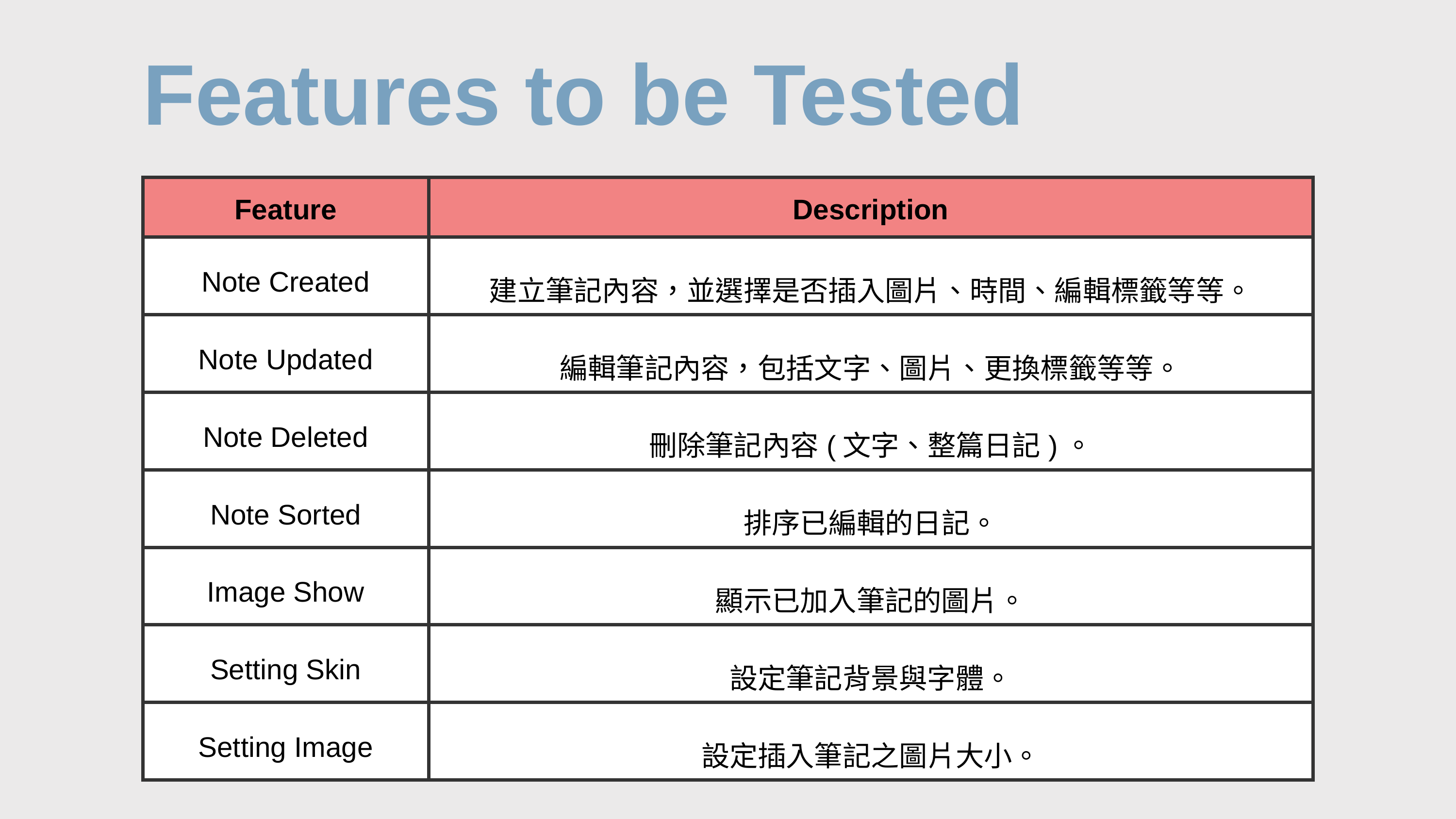

Features to be Tested
| Feature | Description |
| --- | --- |
| Note Created | 建立筆記內容，並選擇是否插入圖片、時間、編輯標籤等等。 |
| Note Updated | 編輯筆記內容，包括文字、圖片、更換標籤等等。 |
| Note Deleted | 刪除筆記內容(文字、整篇日記)。 |
| Note Sorted | 排序已編輯的日記。 |
| Image Show | 顯示已加入筆記的圖片。 |
| Setting Skin | 設定筆記背景與字體。 |
| Setting Image | 設定插入筆記之圖片大小。 |